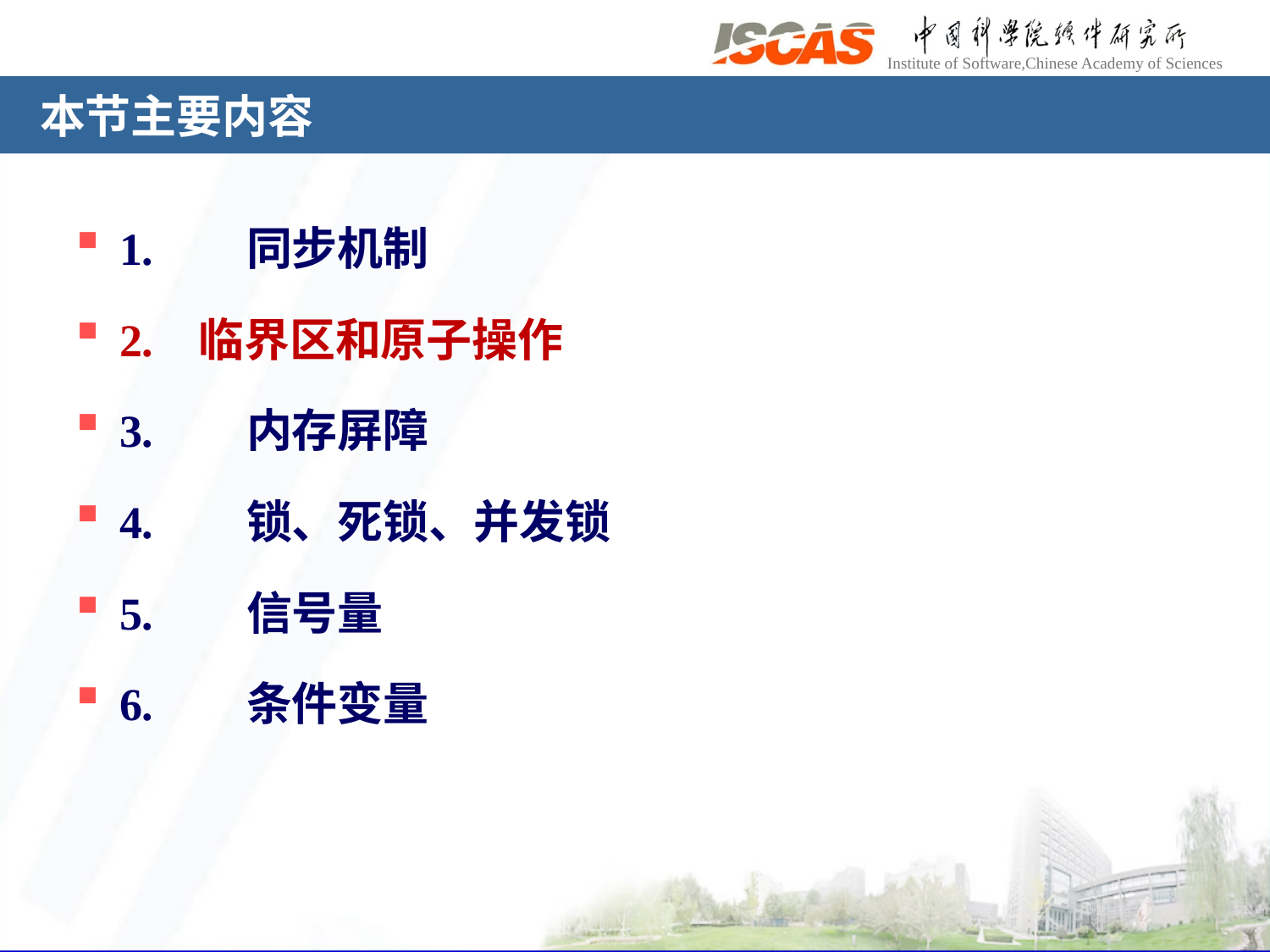

# 本节主要内容
1.	同步机制
2.   临界区和原子操作
3.	内存屏障
4.	锁、死锁、并发锁
5.	信号量
6.	条件变量